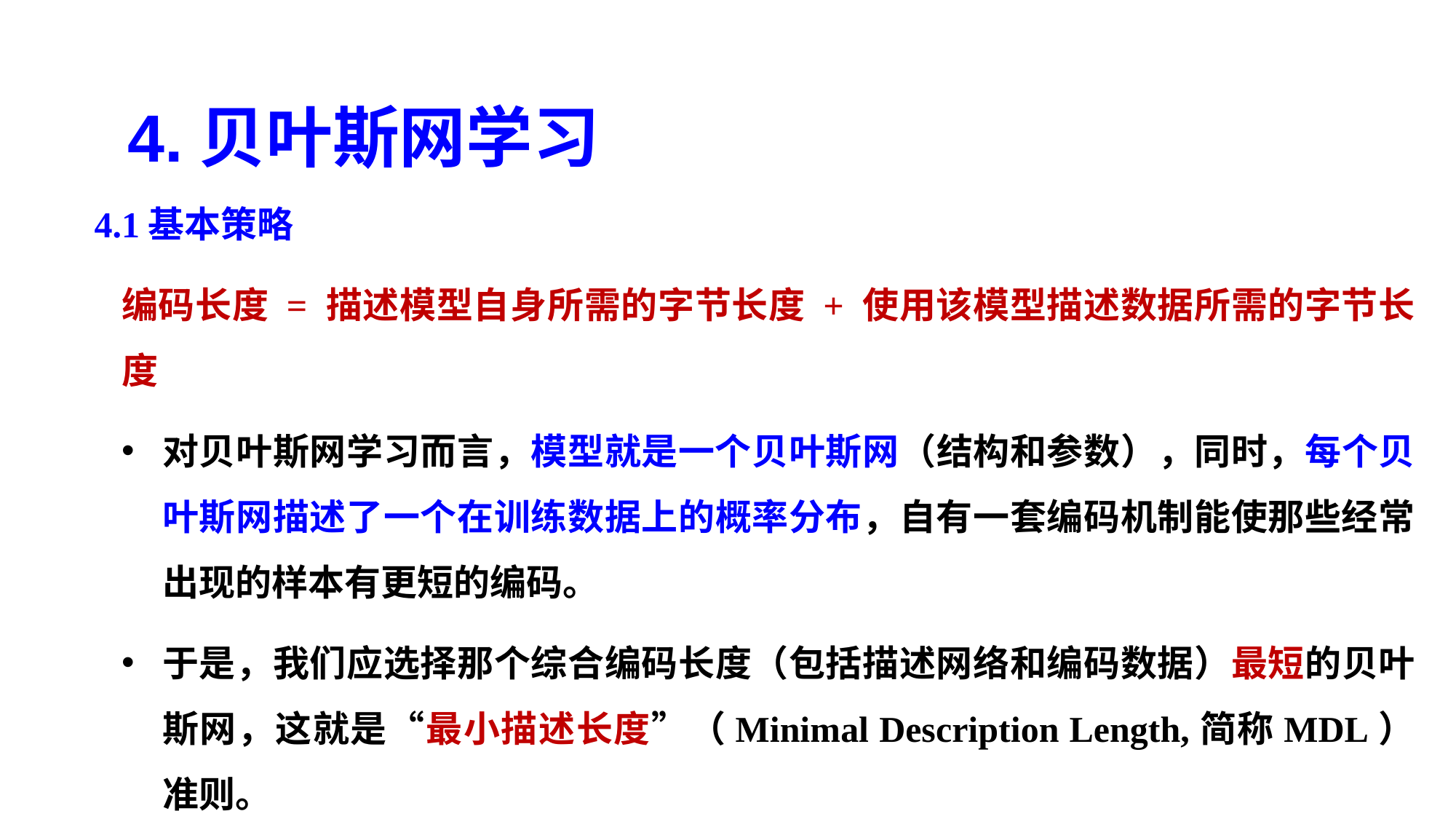

4.贝叶斯网学习
4.1基本策略
编码长度 = 描述模型自身所需的字节长度 + 使用该模型描述数据所需的字节长度
对贝叶斯网学习而言，模型就是一个贝叶斯网（结构和参数），同时，每个贝叶斯网描述了一个在训练数据上的概率分布，自有一套编码机制能使那些经常出现的样本有更短的编码。
于是，我们应选择那个综合编码长度（包括描述网络和编码数据）最短的贝叶斯网，这就是“最小描述长度”（Minimal Description Length,简称MDL）准则。